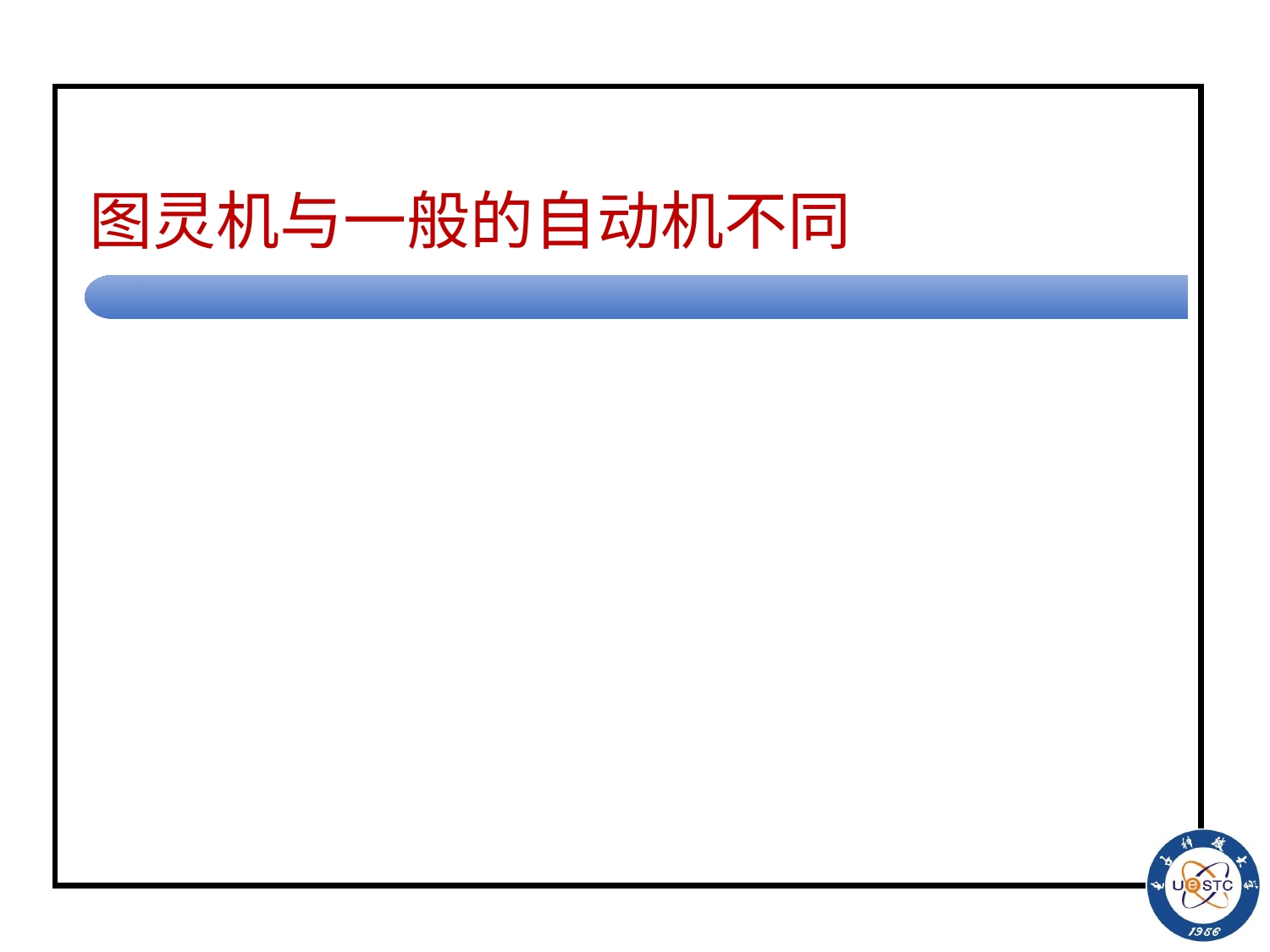

# 图灵机与一般的自动机不同
自动机都具有识别语言的功能；
图灵机还具有“计算”功能；
图灵机可以规定非负整数的表示方法, 从而实现非负整数的函数求值。